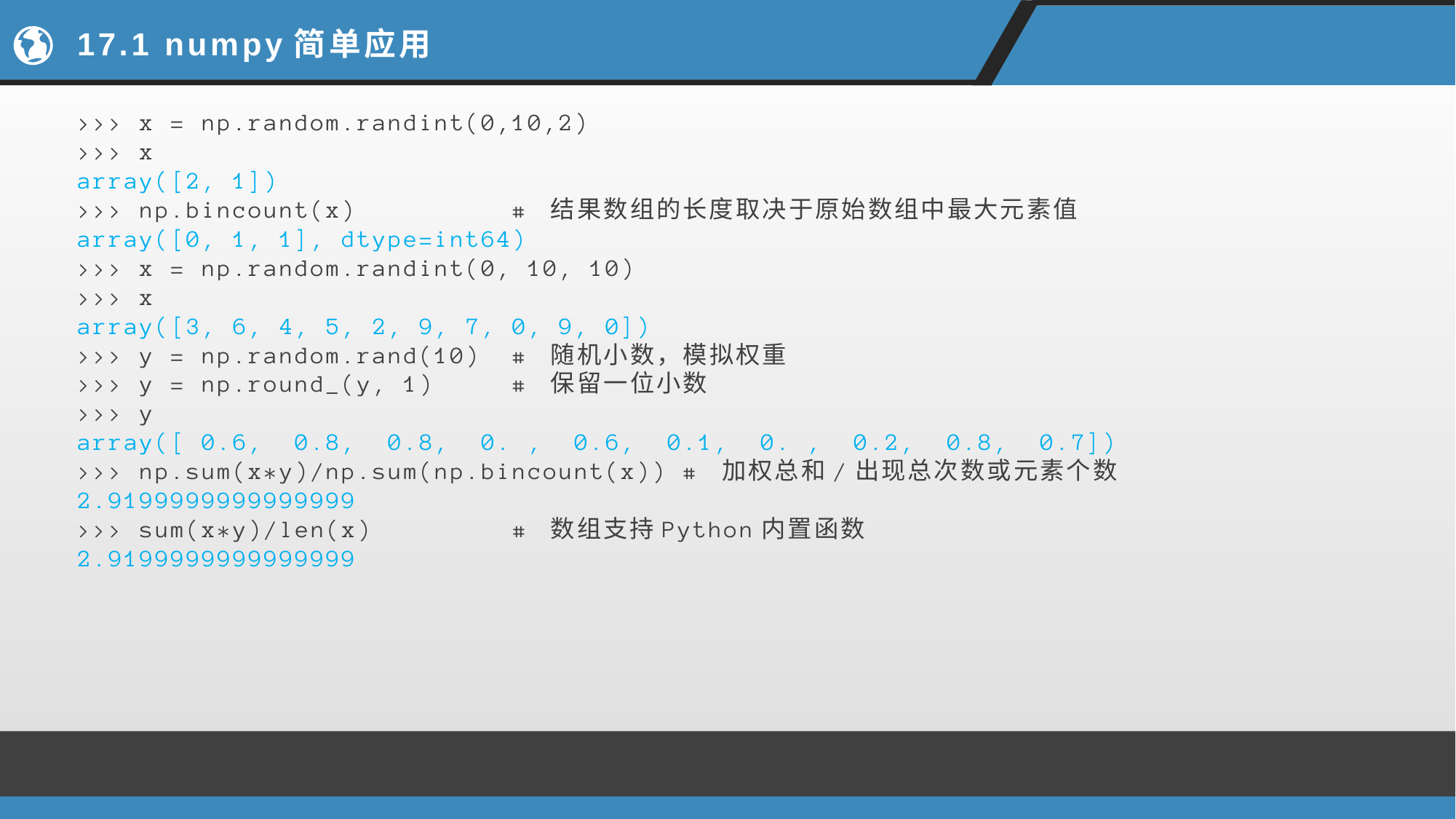

# 17.1 numpy简单应用

>>> x = np.random.randint(0,10,2)
>>> x
array([2, 1])
>>> np.bincount(x)          # 结果数组的长度取决于原始数组中最大元素值
array([0, 1, 1], dtype=int64)
>>> x = np.random.randint(0, 10, 10)
>>> x
array([3, 6, 4, 5, 2, 9, 7, 0, 9, 0])
>>> y = np.random.rand(10)  # 随机小数，模拟权重
>>> y = np.round_(y, 1)     # 保留一位小数
>>> y
array([ 0.6,  0.8,  0.8,  0. ,  0.6,  0.1,  0. ,  0.2,  0.8,  0.7])
>>> np.sum(x*y)/np.sum(np.bincount(x)) # 加权总和/出现总次数或元素个数
2.9199999999999999
>>> sum(x*y)/len(x)         # 数组支持Python内置函数
2.9199999999999999